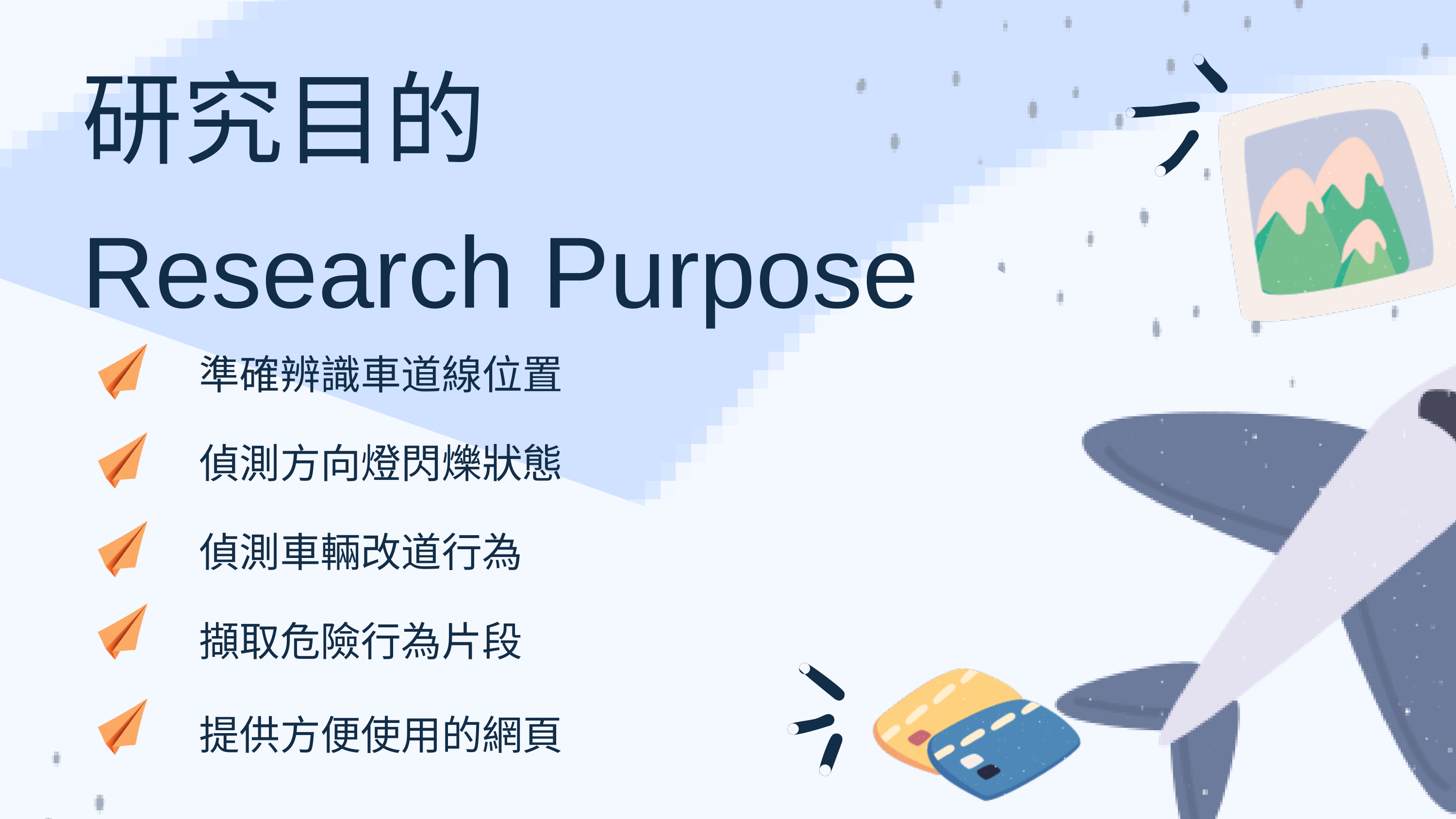

研究目的
Research Purpose

準確辨識車道線位置

偵測方向燈閃爍狀態

偵測車輛改道行為

擷取危險行為片段

提供方便使用的網頁